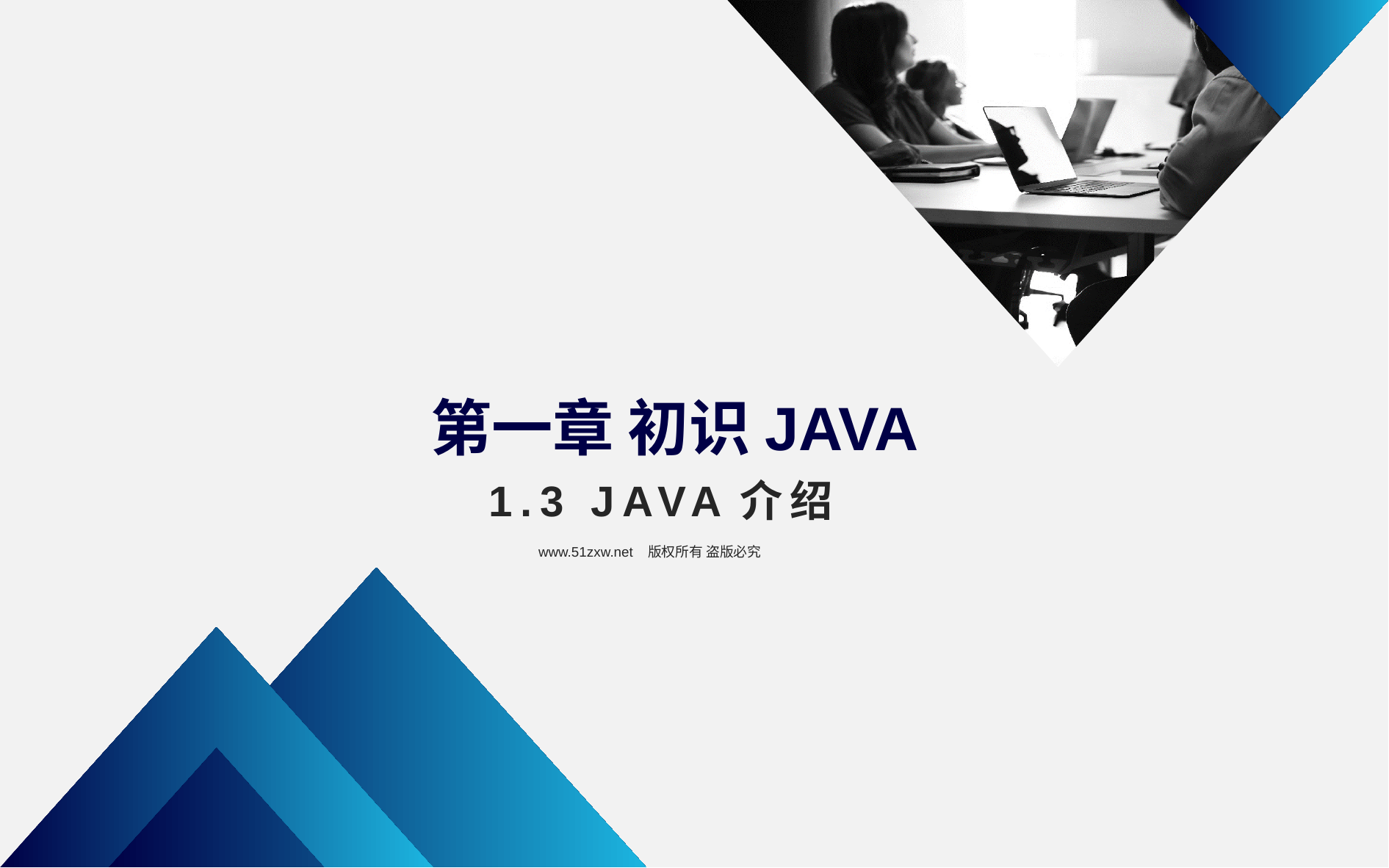

第一章 初识JAVA
1.3 JAVA介绍
www.51zxw.net   版权所有 盗版必究